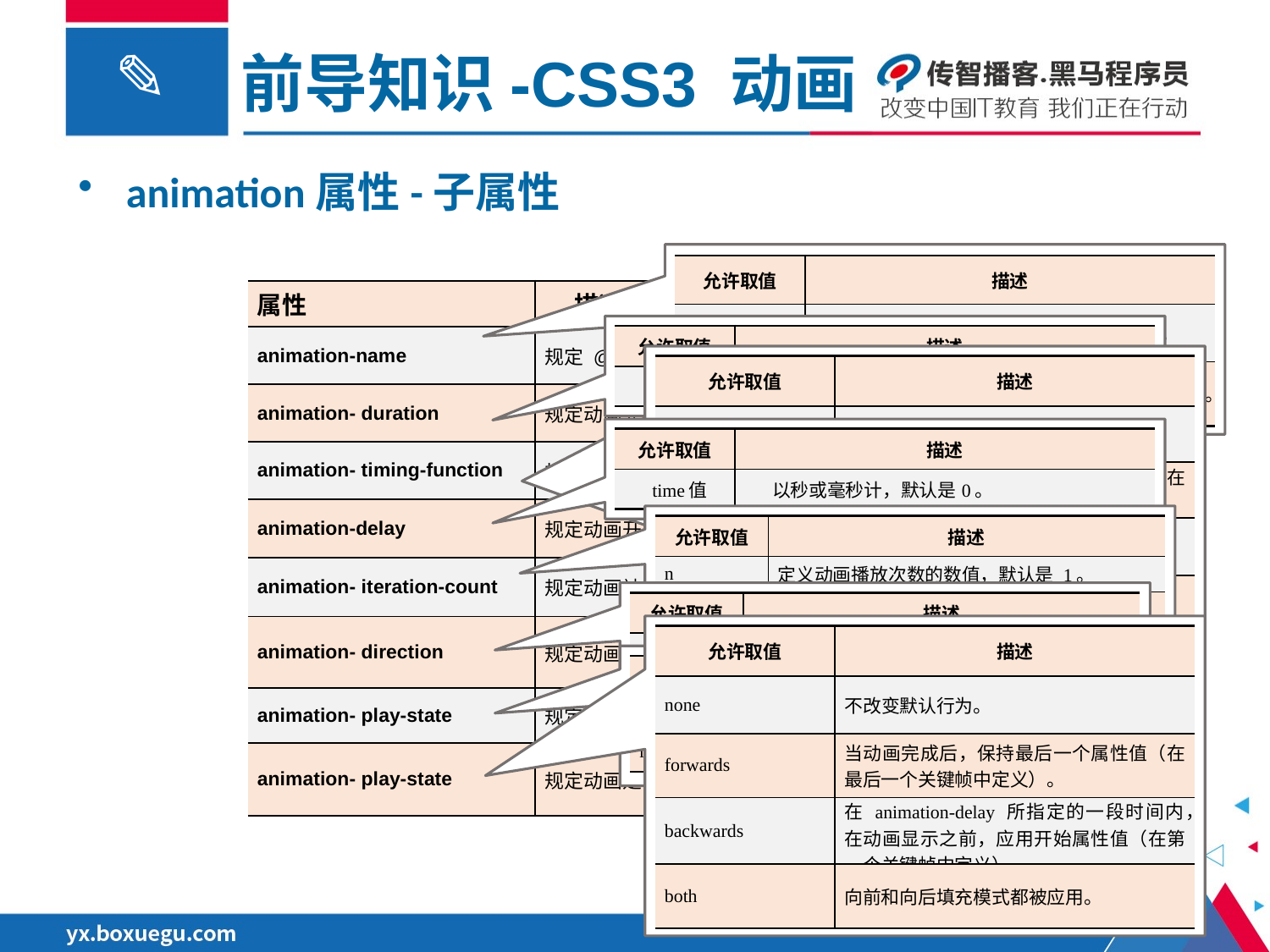

前导知识-CSS3 动画
animation属性-子属性

| 允许取值 | 描述 |
| --- | --- |
| keyframename | 规定需要绑定到选择器的 keyframe 的名称。 |
| none | 规定无动画效果（可用于覆盖来自级联的动画）。 |
| 属性 | 描述 |
| --- | --- |
| animation-name | 规定 @keyframes 动画的名称。 |
| animation- duration | 规定动画完成一个周期所花费时间。 |
| animation- timing-function | 规定动画的速度曲线。 |
| animation-delay | 规定动画开始前的延迟，可选。 |
| animation- iteration-count | 规定动画被播放的次数。 |
| animation- direction | 规定动画是否在下一周期逆向播放。 |
| animation- play-state | 规定动画是否正在运行或暂停。 |
| animation- play-state | 规定动画是否正在运行或暂停。 |

| 允许取值 | 描述 |
| --- | --- |
| time值 | 以秒或毫秒计，默认是0。 |

| 允许取值 | 描述 |
| --- | --- |
| linear | 动画从头到尾的速度是相同的。 |
| ease | 默认值。动画以低速开始，然后加快，在结束前变慢。 |
| ease-in | 动画以低速开始。 |
| ease-out | 动画以低速结束。 |
| ease-in-out | 动画以低速开始和结束。 |
| cubic-bezier (n,n,n,n) | 在 cubic-bezier 函数中自己的值。可能的值是从 0 到 1 的数值 |

| 允许取值 | 描述 |
| --- | --- |
| time值 | 以秒或毫秒计，默认是0。 |

| 允许取值 | 描述 |
| --- | --- |
| n | 定义动画播放次数的数值，默认是 1。 |
| infinite | 规定动画应该无限次播放。 |

| 允许取值 | 描述 |
| --- | --- |
| normal | 默认值。动画应该正常播放。 |
| alternate | 动画应该轮流反向播放。 |

| 允许取值 | 描述 |
| --- | --- |
| none | 不改变默认行为。 |
| forwards | 当动画完成后，保持最后一个属性值（在最后一个关键帧中定义）。 |
| backwards | 在 animation-delay 所指定的一段时间内，在动画显示之前，应用开始属性值（在第一个关键帧中定义）。 |
| both | 向前和向后填充模式都被应用。 |

| 允许取值 | 描述 |
| --- | --- |
| paused | 规定动画已暂停。 |
| running | 默认值，规定动画正在播放。 |